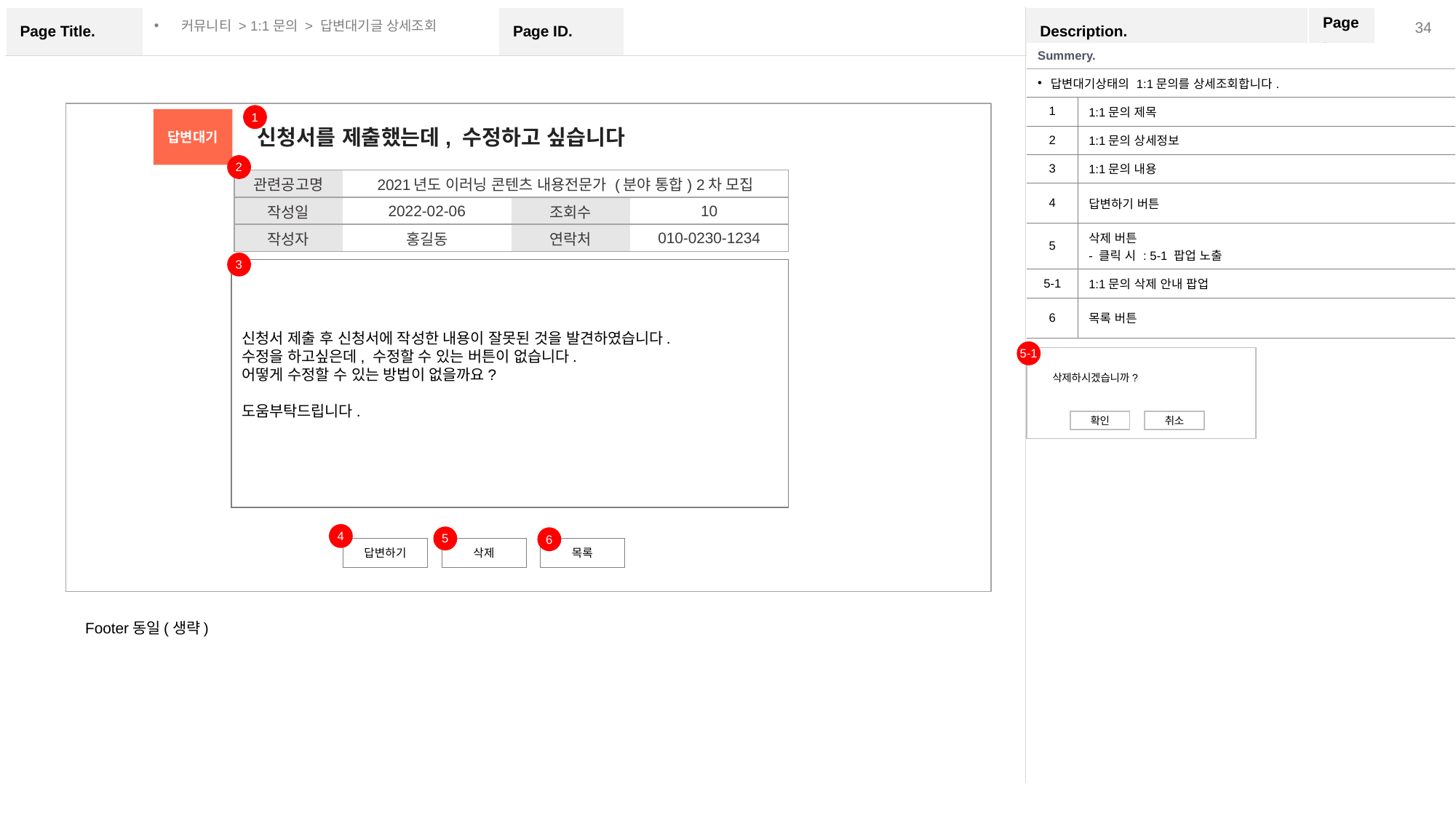

커뮤니티 > 1:1문의 > 답변대기글 상세조회

| Summery. |  |
| --- | --- |
| 답변대기상태의 1:1문의를 상세조회합니다. |  |
| 1 | 1:1문의 제목 |
| 2 | 1:1문의 상세정보 |
| 3 | 1:1문의 내용 |
| 4 | 답변하기 버튼 |
| 5 | 삭제 버튼 - 클릭 시 : 5-1 팝업 노출 |
| 5-1 | 1:1문의 삭제 안내 팝업 |
| 6 | 목록 버튼 |
1

답변대기
신청서를 제출했는데, 수정하고 싶습니다
2

| 관련공고명 | 2021년도 이러닝 콘텐츠 내용전문가 (분야 통합) 2차 모집 |  |  |
| --- | --- | --- | --- |
| 작성일 | 2022-02-06 | 조회수 | 10 |
| 작성자 | 홍길동 | 연락처 | 010-0230-1234 |
3

신청서 제출 후 신청서에 작성한 내용이 잘못된 것을 발견하였습니다.
수정을 하고싶은데, 수정할 수 있는 버튼이 없습니다.
어떻게 수정할 수 있는 방법이 없을까요?

도움부탁드립니다.

5-1

삭제하시겠습니까?
확인
취소
4

5

6

답변하기
삭제
목록
Footer동일(생략)